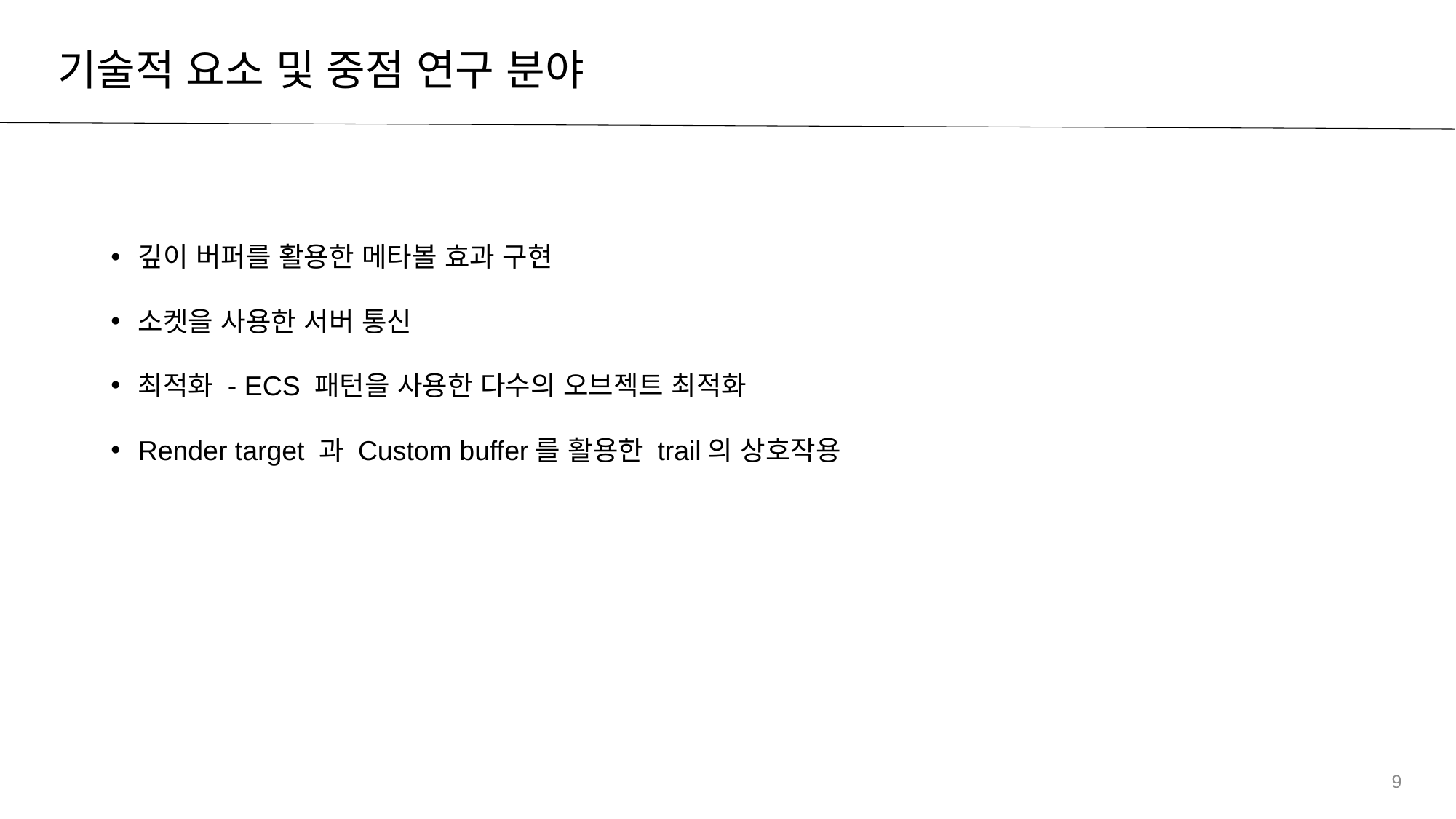

# 기술적 요소 및 중점 연구 분야
깊이 버퍼를 활용한 메타볼 효과 구현
소켓을 사용한 서버 통신
최적화 - ECS 패턴을 사용한 다수의 오브젝트 최적화
Render target 과 Custom buffer를 활용한 trail의 상호작용
9